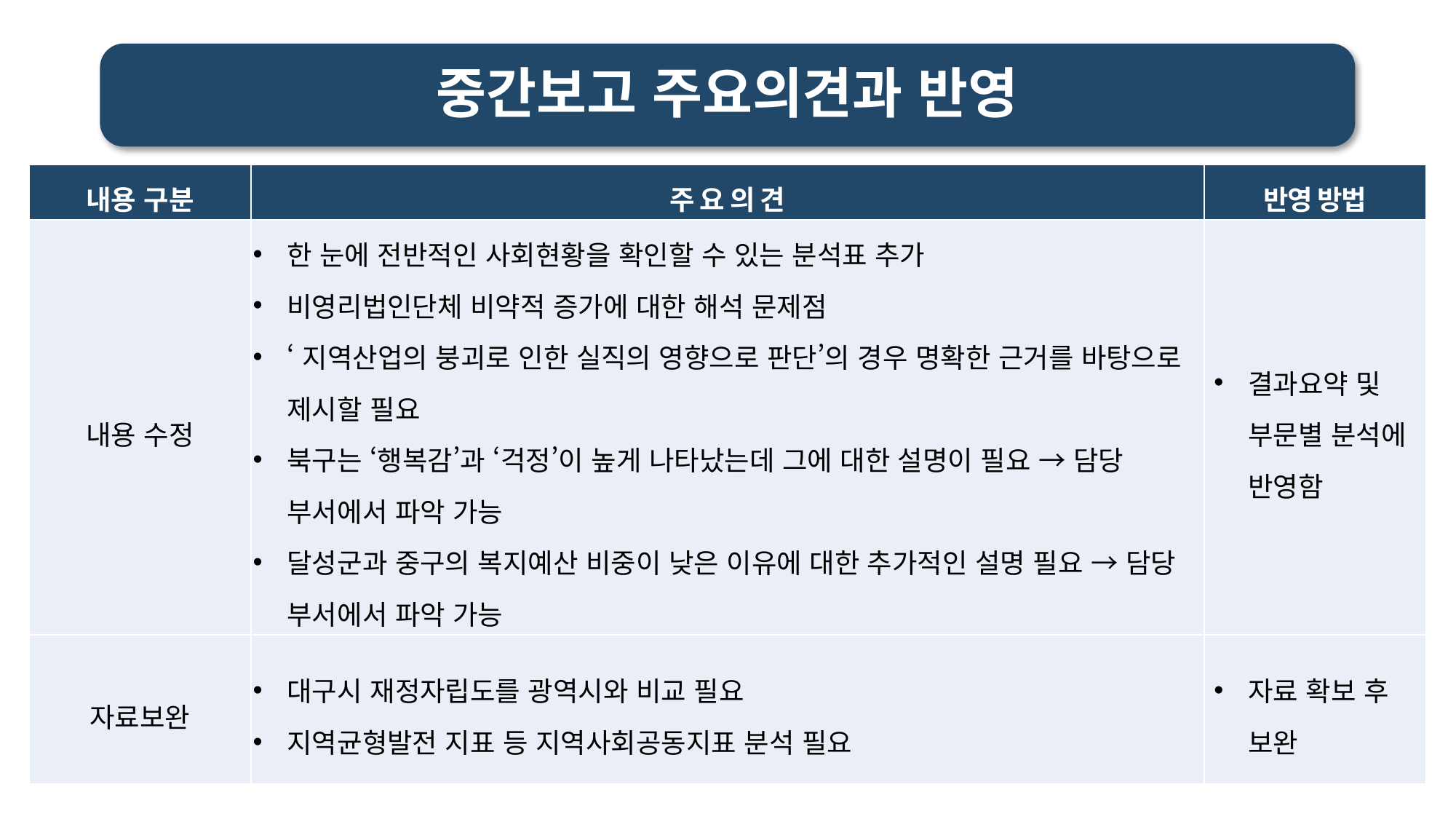

# 중간보고 주요의견과 반영
| 내용 구분 | 주 요 의 견 | 반영 방법 |
| --- | --- | --- |
| 내용 수정 | 한 눈에 전반적인 사회현황을 확인할 수 있는 분석표 추가 비영리법인단체 비약적 증가에 대한 해석 문제점 ‘지역산업의 붕괴로 인한 실직의 영향으로 판단’의 경우 명확한 근거를 바탕으로 제시할 필요 북구는 ‘행복감’과 ‘걱정’이 높게 나타났는데 그에 대한 설명이 필요 → 담당 부서에서 파악 가능 달성군과 중구의 복지예산 비중이 낮은 이유에 대한 추가적인 설명 필요 → 담당 부서에서 파악 가능 | 결과요약 및 부문별 분석에 반영함 |
| 자료보완 | 대구시 재정자립도를 광역시와 비교 필요 지역균형발전 지표 등 지역사회공동지표 분석 필요 | 자료 확보 후 보완 |